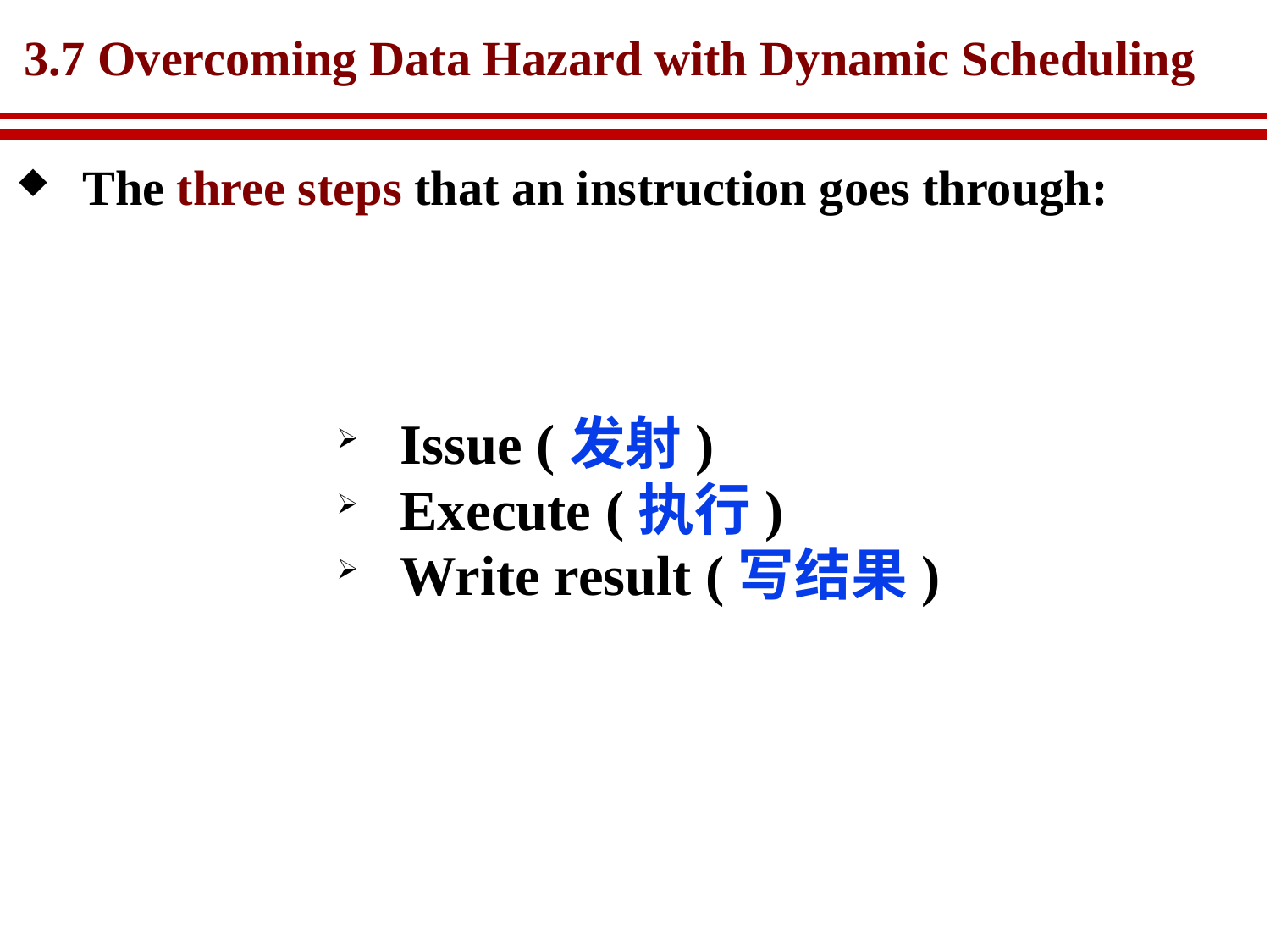

# 3.7 Overcoming Data Hazard with Dynamic Scheduling
The three steps that an instruction goes through:

Issue (发射)
Execute (执行)
Write result (写结果)